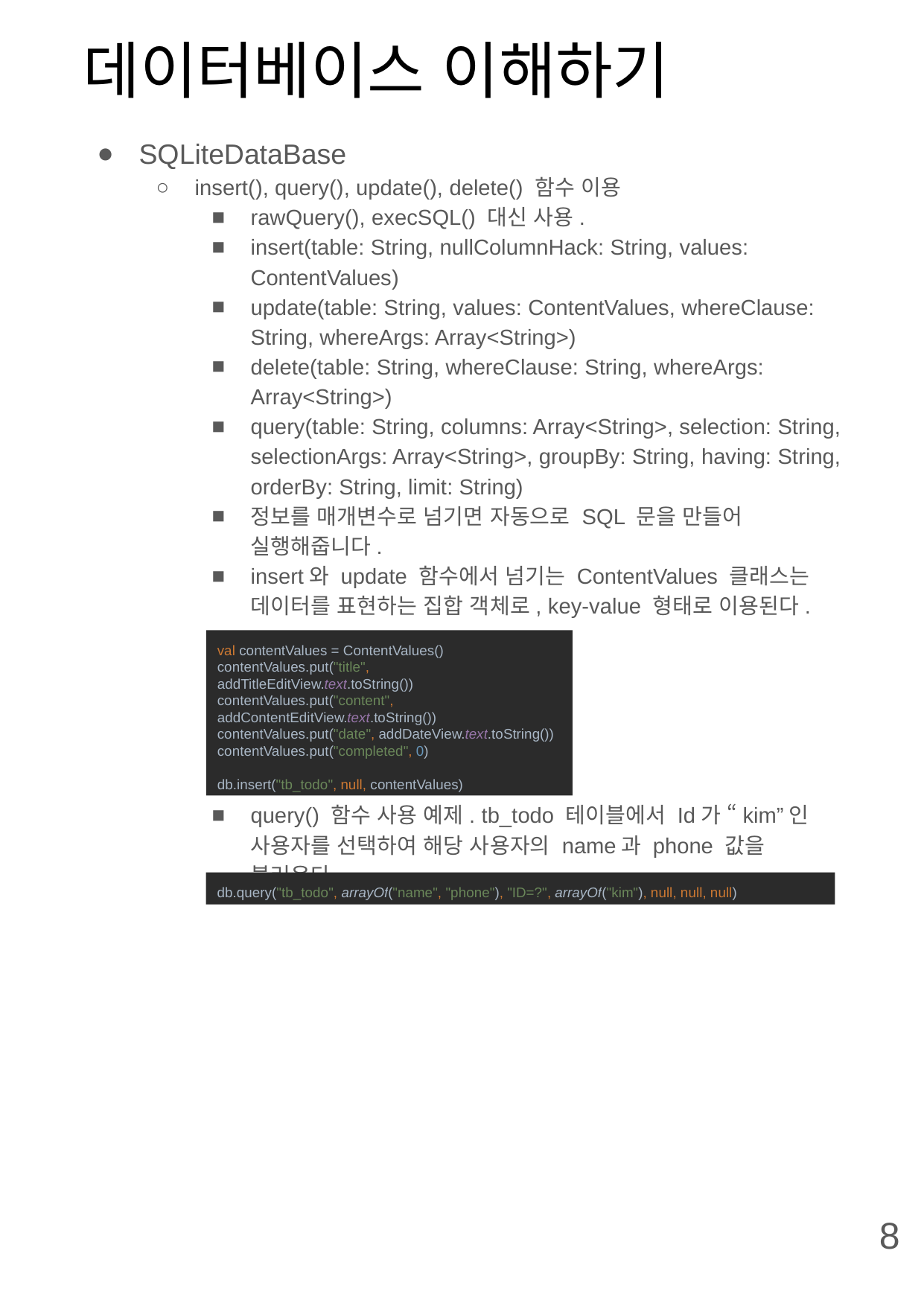

# 데이터베이스 이해하기
SQLiteDataBase
insert(), query(), update(), delete() 함수 이용
rawQuery(), execSQL() 대신 사용.
insert(table: String, nullColumnHack: String, values: ContentValues)
update(table: String, values: ContentValues, whereClause: String, whereArgs: Array<String>)
delete(table: String, whereClause: String, whereArgs: Array<String>)
query(table: String, columns: Array<String>, selection: String, selectionArgs: Array<String>, groupBy: String, having: String, orderBy: String, limit: String)
정보를 매개변수로 넘기면 자동으로 SQL 문을 만들어 실행해줍니다.
insert와 update 함수에서 넘기는 ContentValues 클래스는 데이터를 표현하는 집합 객체로, key-value 형태로 이용된다.

query() 함수 사용 예제. tb_todo 테이블에서 Id가 “kim”인 사용자를 선택하여 해당 사용자의 name과 phone 값을 불러온다.
val contentValues = ContentValues()
contentValues.put("title", addTitleEditView.text.toString())
contentValues.put("content", addContentEditView.text.toString())
contentValues.put("date", addDateView.text.toString())
contentValues.put("completed", 0)

db.insert("tb_todo", null, contentValues)
db.query("tb_todo", arrayOf("name", "phone"), "ID=?", arrayOf("kim"), null, null, null)
8